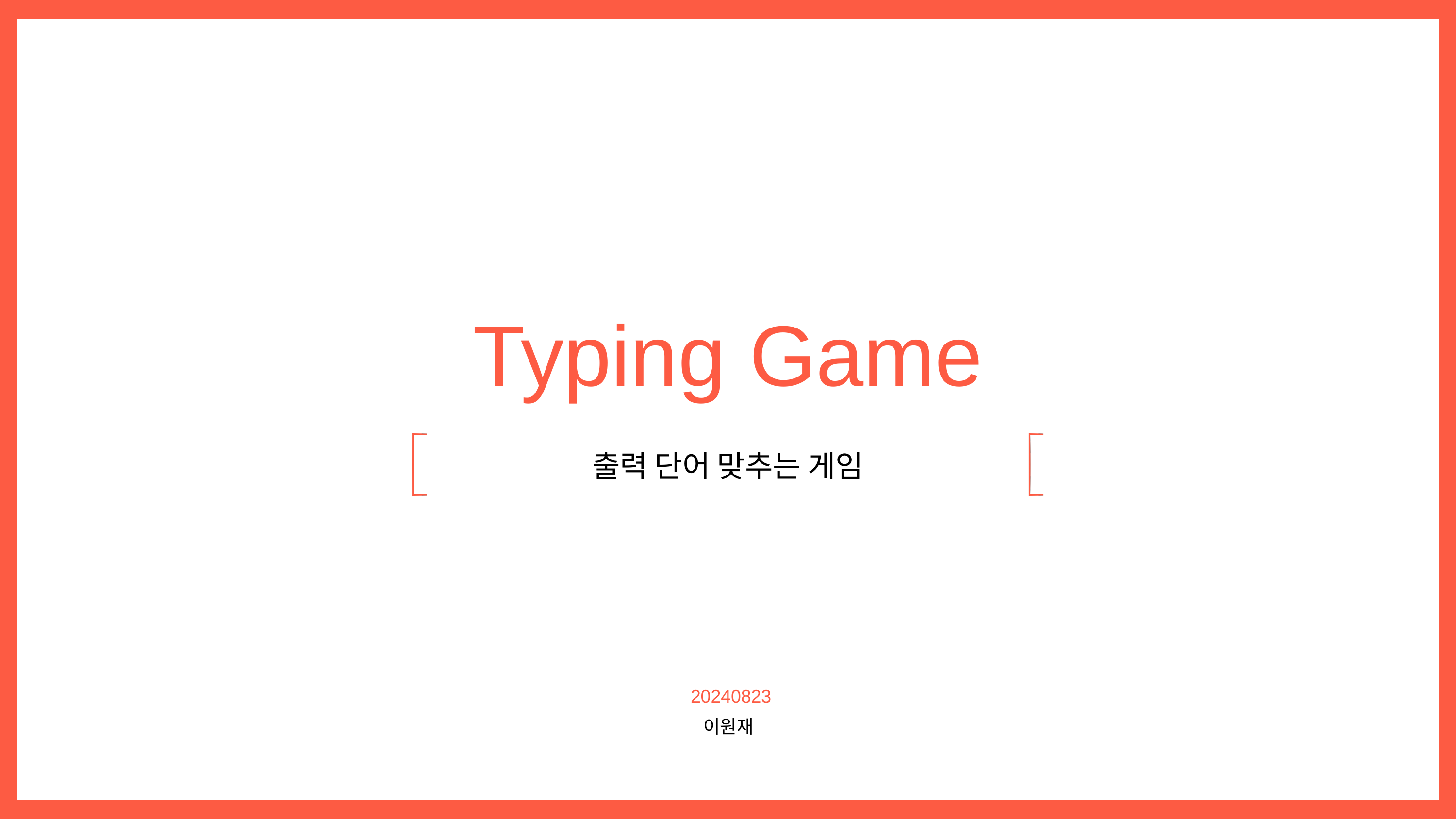

Typing Game

출력 단어 맞추는 게임
20240823
이원재